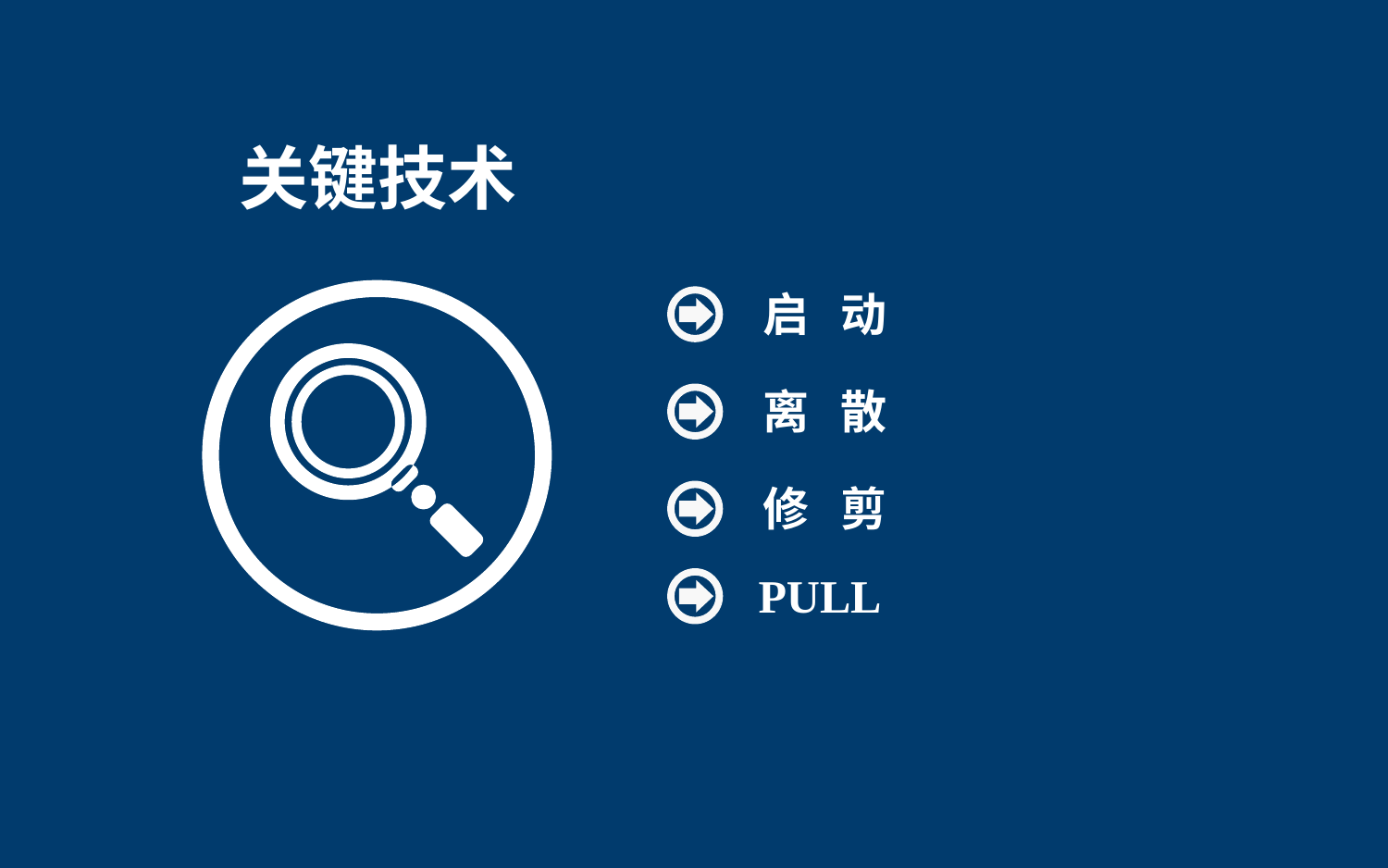

关键技术
启   动

离   散

修   剪

PULL